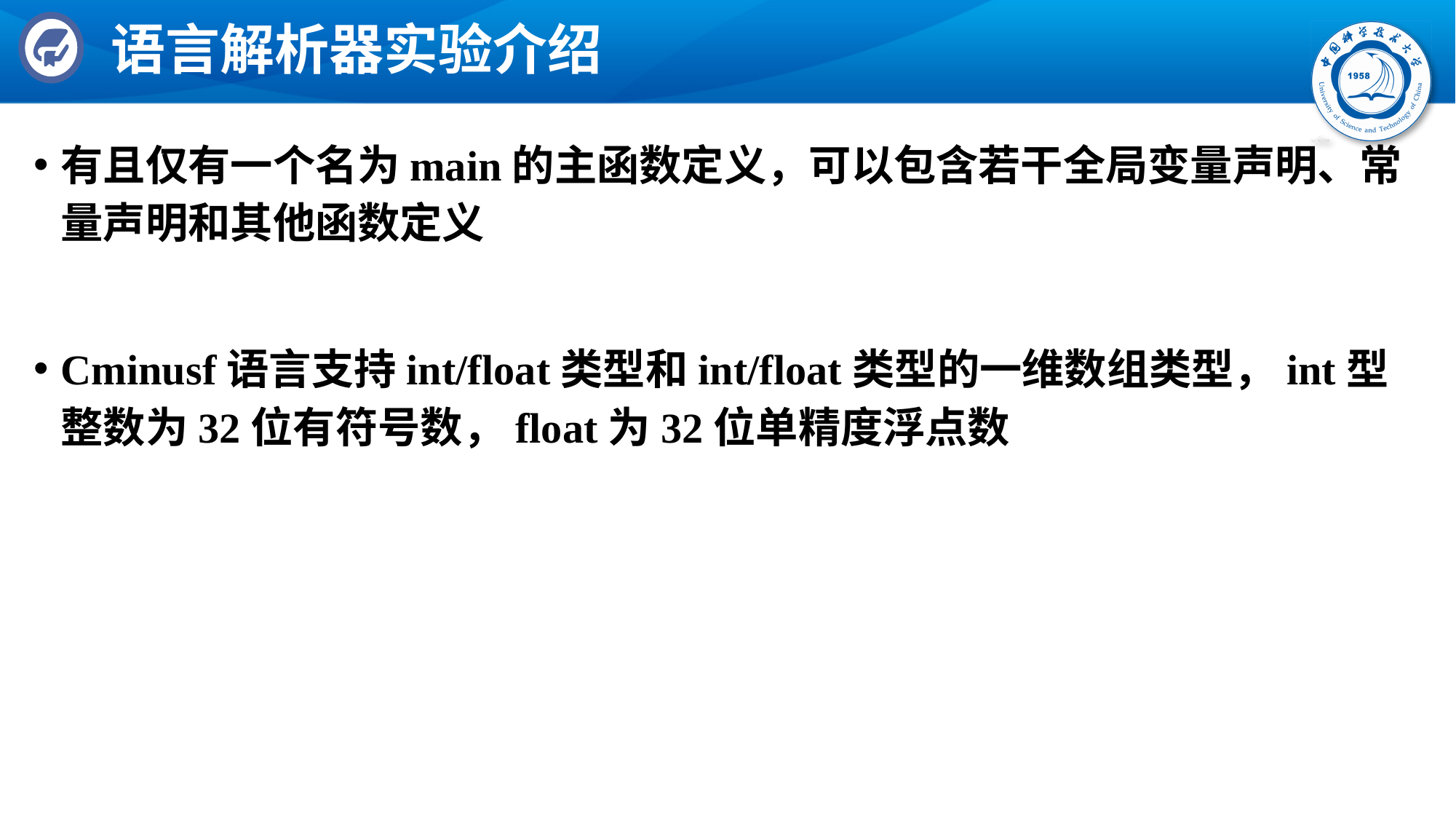

# 语言解析器实验介绍
有且仅有一个名为main的主函数定义，可以包含若干全局变量声明、常量声明和其他函数定义

Cminusf语言支持int/float类型和int/float类型的一维数组类型，int型整数为32位有符号数，float为32位单精度浮点数